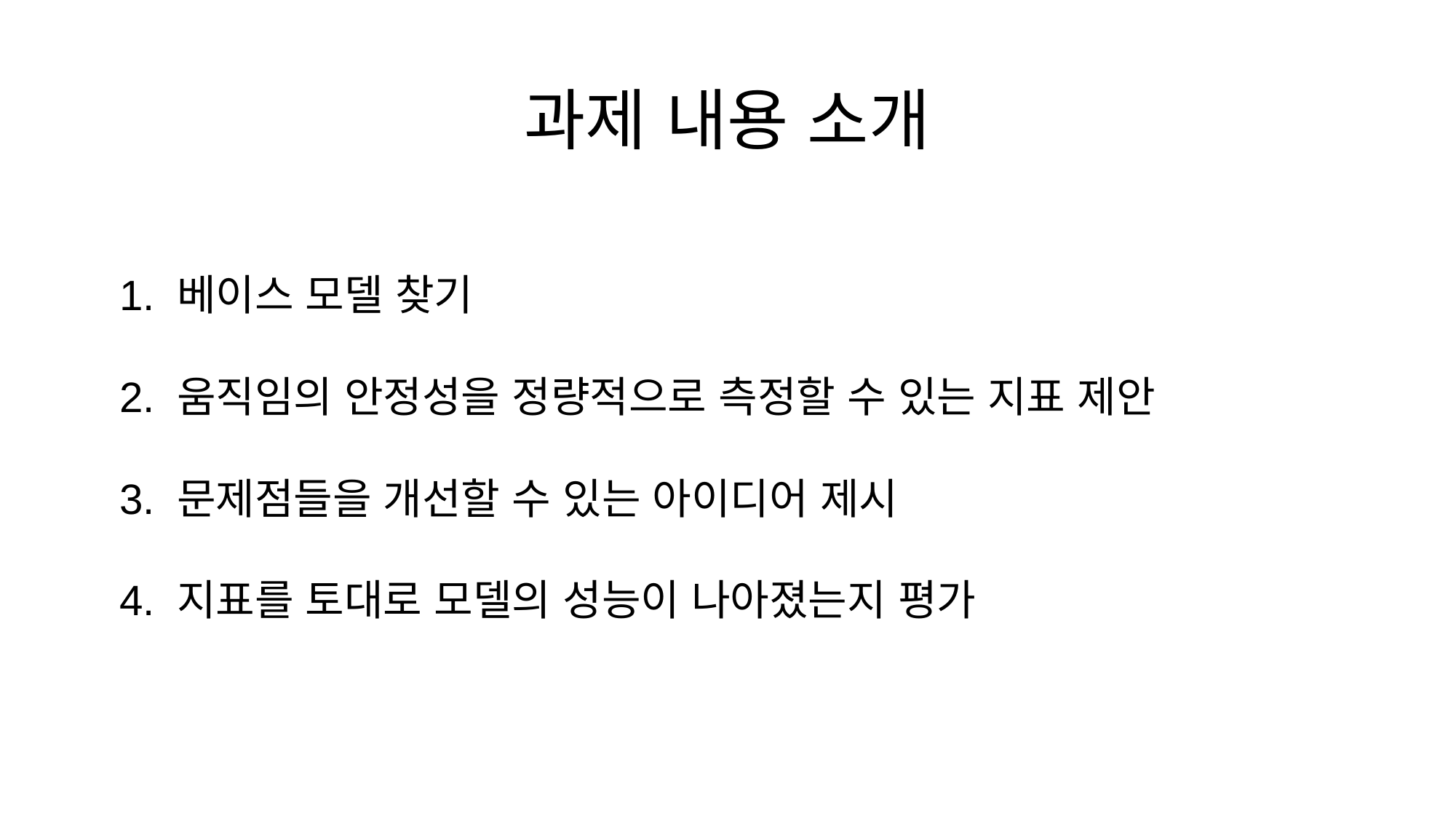

# 과제 내용 소개
1. 베이스 모델 찾기

2. 움직임의 안정성을 정량적으로 측정할 수 있는 지표 제안

3. 문제점들을 개선할 수 있는 아이디어 제시

4. 지표를 토대로 모델의 성능이 나아졌는지 평가